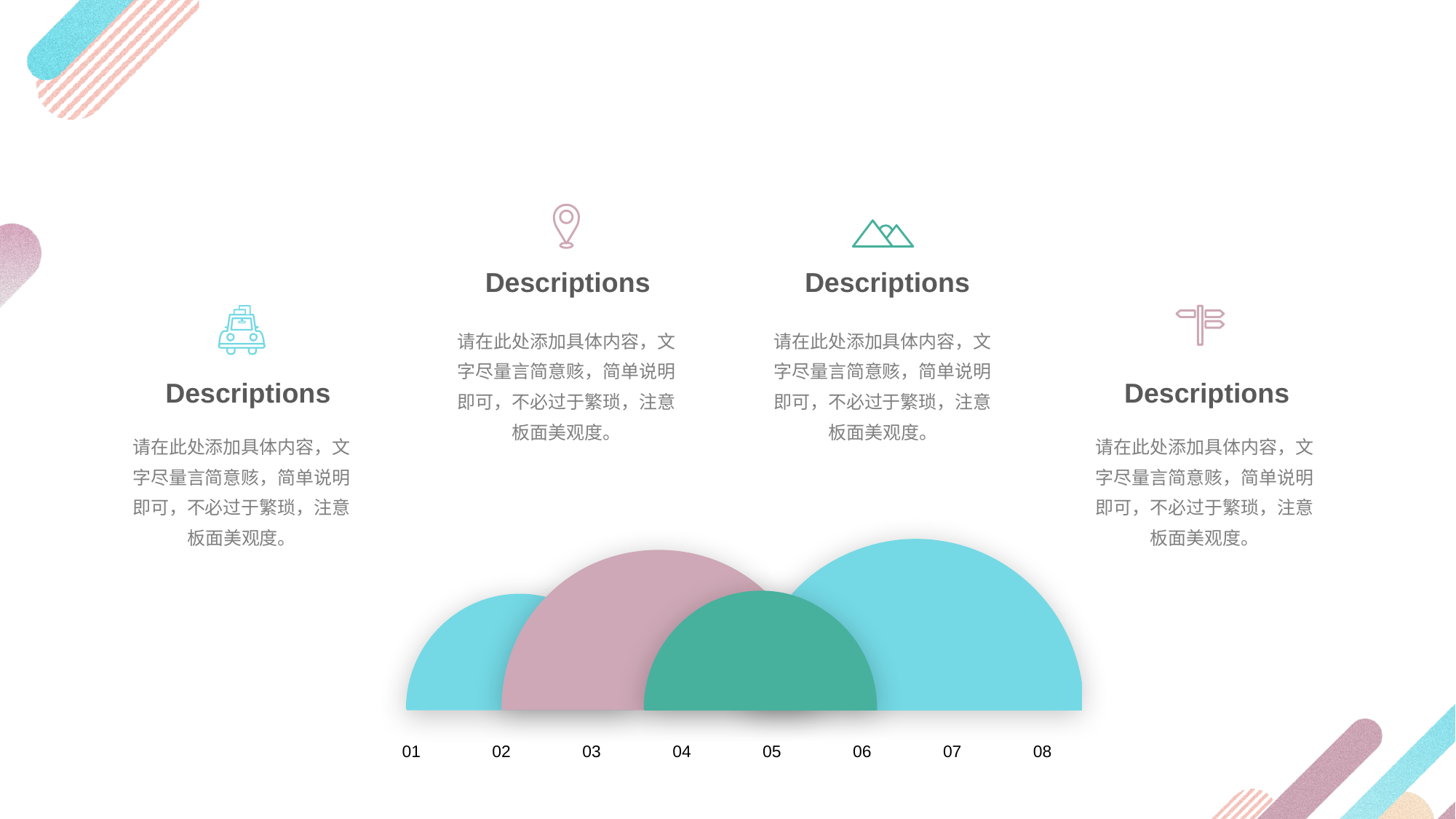

Descriptions
Descriptions

请在此处添加具体内容，文字尽量言简意赅，简单说明即可，不必过于繁琐，注意板面美观度。
请在此处添加具体内容，文字尽量言简意赅，简单说明即可，不必过于繁琐，注意板面美观度。
Descriptions
Descriptions
请在此处添加具体内容，文字尽量言简意赅，简单说明即可，不必过于繁琐，注意板面美观度。
请在此处添加具体内容，文字尽量言简意赅，简单说明即可，不必过于繁琐，注意板面美观度。

01
02
03
04
05
06
07
08